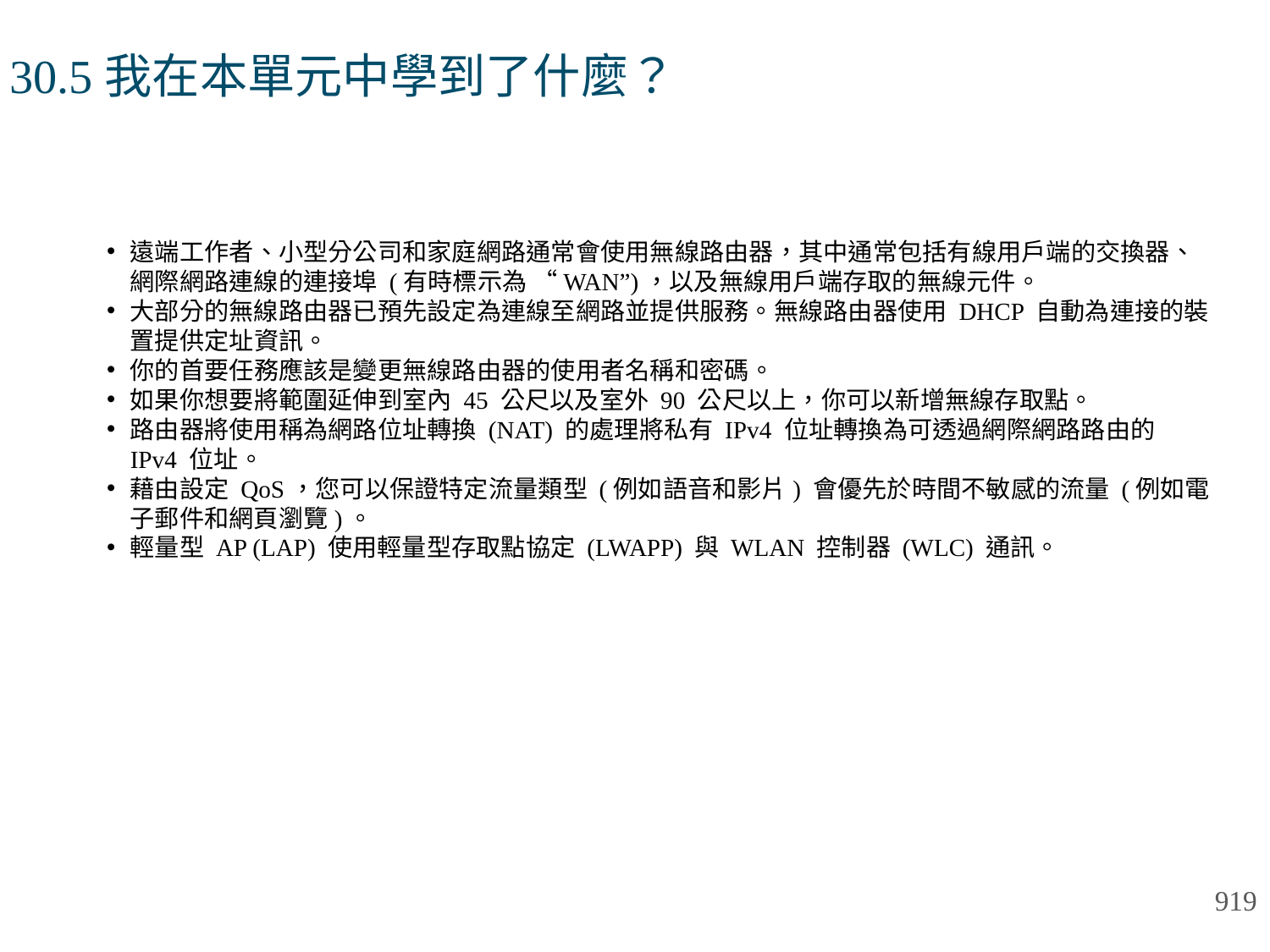

# 30.5我在本單元中學到了什麼？
遠端工作者、小型分公司和家庭網路通常會使用無線路由器，其中通常包括有線用戶端的交換器、網際網路連線的連接埠 (有時標示為 “WAN”)，以及無線用戶端存取的無線元件。
大部分的無線路由器已預先設定為連線至網路並提供服務。無線路由器使用 DHCP 自動為連接的裝置提供定址資訊。
你的首要任務應該是變更無線路由器的使用者名稱和密碼。
如果你想要將範圍延伸到室內 45 公尺以及室外 90 公尺以上，你可以新增無線存取點。
路由器將使用稱為網路位址轉換 (NAT) 的處理將私有 IPv4 位址轉換為可透過網際網路路由的 IPv4 位址。
藉由設定 QoS，您可以保證特定流量類型 (例如語音和影片) 會優先於時間不敏感的流量 (例如電子郵件和網頁瀏覽)。
輕量型 AP (LAP) 使用輕量型存取點協定 (LWAPP) 與 WLAN 控制器 (WLC) 通訊。
919